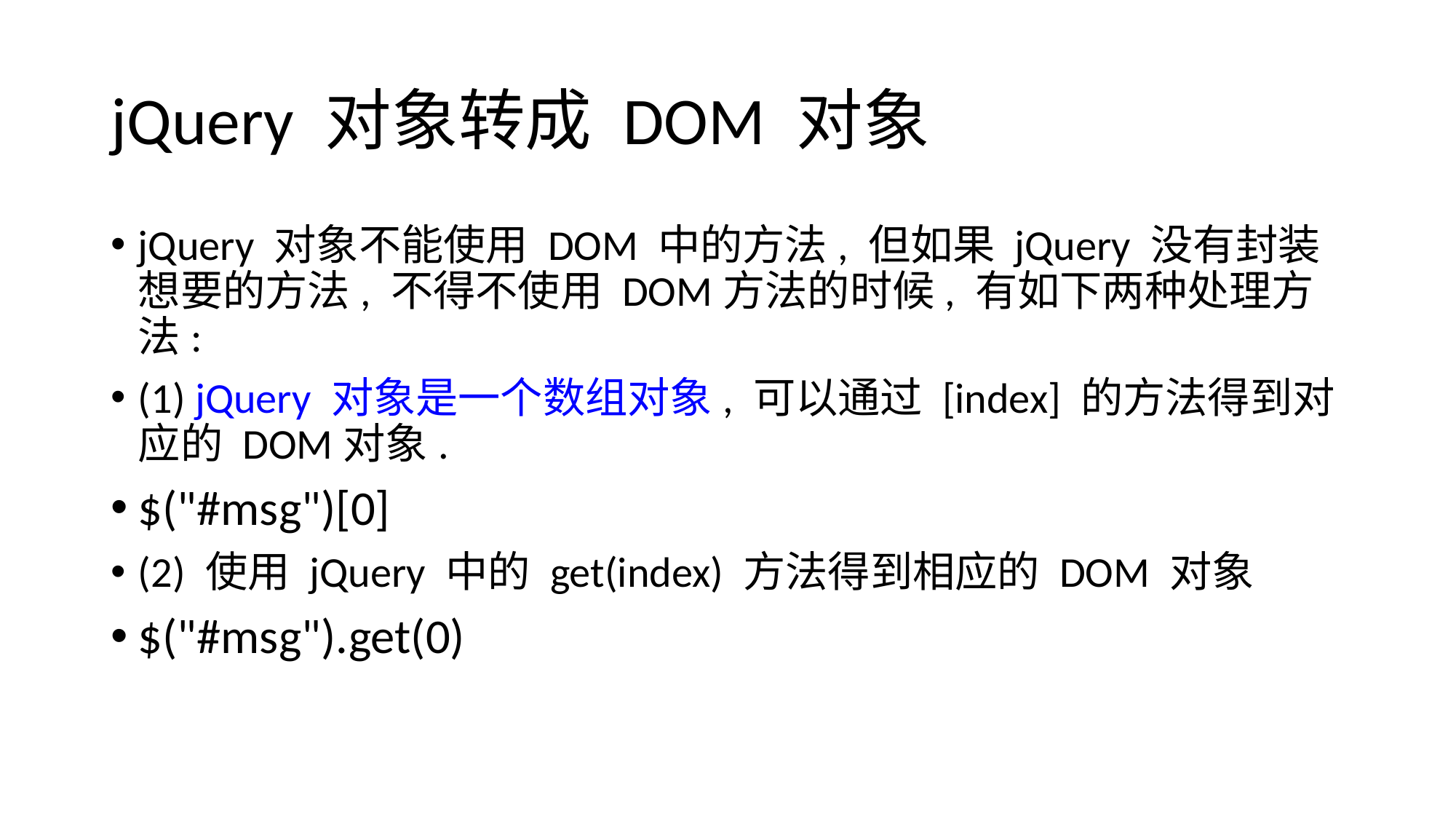

# jQuery 对象转成 DOM 对象
jQuery 对象不能使用 DOM 中的方法, 但如果 jQuery 没有封装想要的方法, 不得不使用 DOM方法的时候, 有如下两种处理方法:
(1) jQuery 对象是一个数组对象, 可以通过 [index] 的方法得到对应的 DOM对象.
$("#msg")[0]
(2) 使用 jQuery 中的 get(index) 方法得到相应的 DOM 对象
$("#msg").get(0)